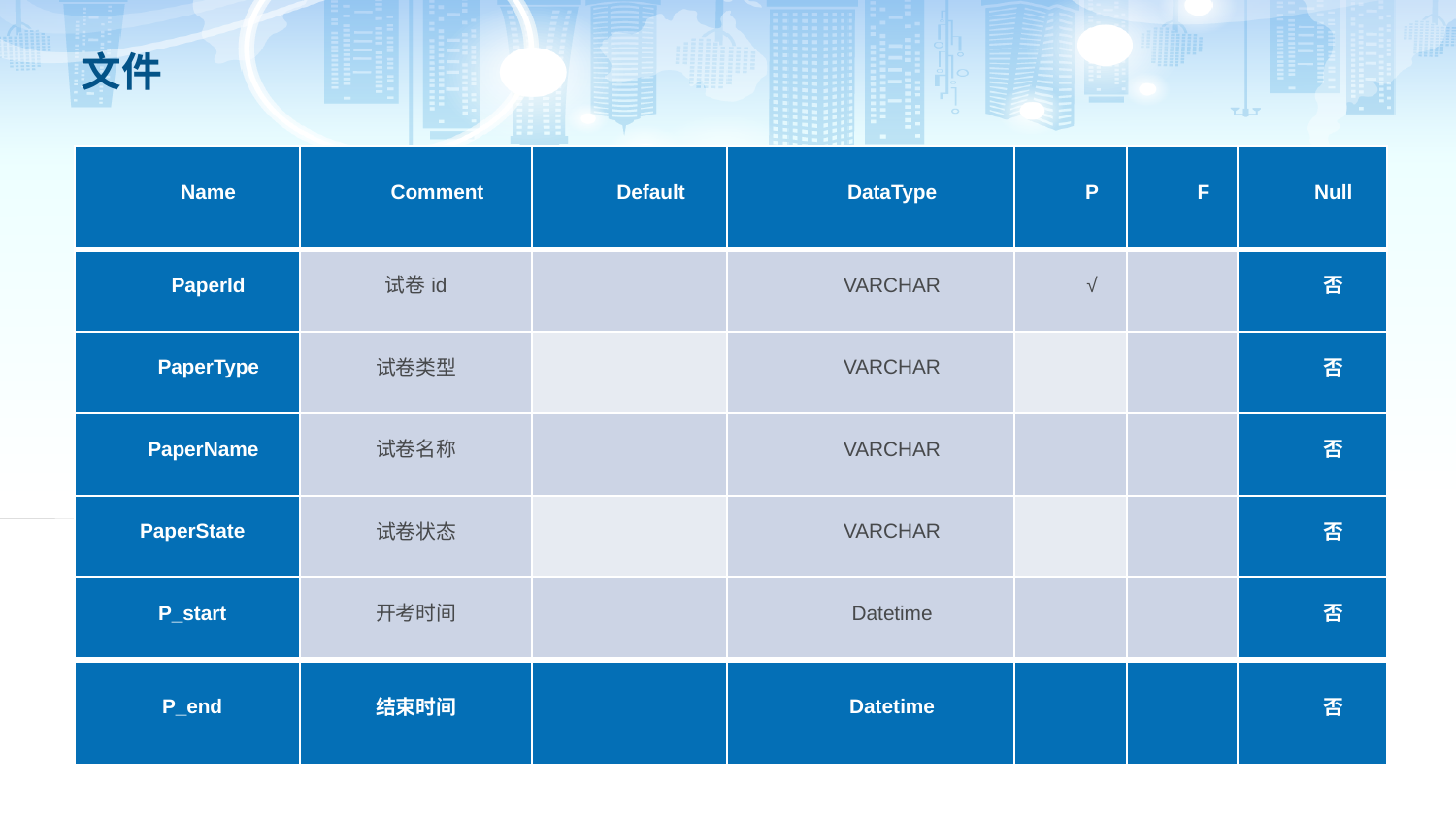

# 文件
| Name | Comment | Default | DataType | P | F | Null |
| --- | --- | --- | --- | --- | --- | --- |
| PaperId | 试卷id |  | VARCHAR | √ |  | 否 |
| PaperType | 试卷类型 |  | VARCHAR |  |  | 否 |
| PaperName | 试卷名称 |  | VARCHAR |  |  | 否 |
| PaperState | 试卷状态 |  | VARCHAR |  |  | 否 |
| P\_start | 开考时间 |  | Datetime |  |  | 否 |
| P\_end | 结束时间 |  | Datetime |  |  | 否 |